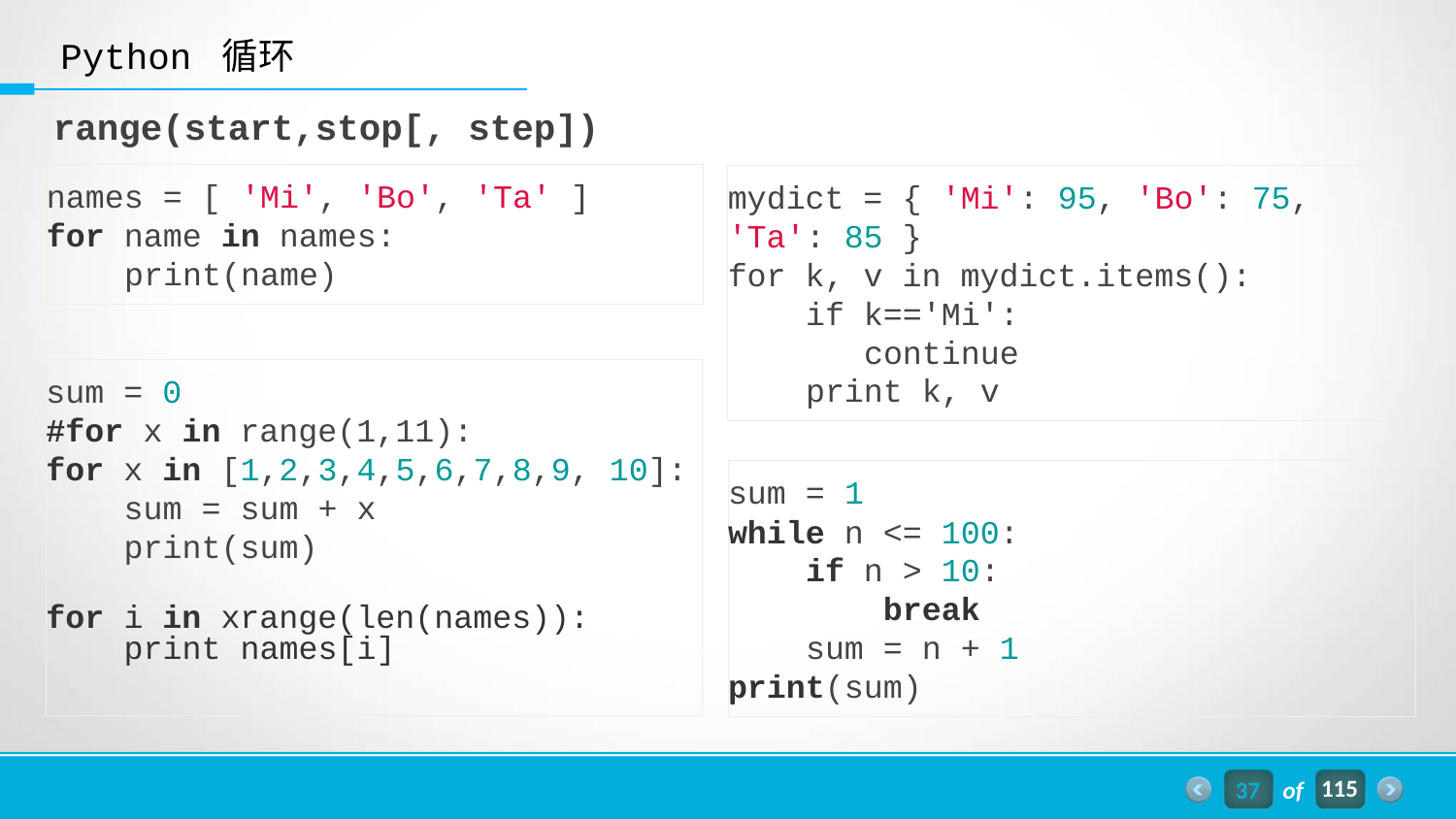

Python 循环

range(start,stop[, step])
names = [ 'Mi', 'Bo', 'Ta' ]
for name in names:
    print(name)
mydict = { 'Mi': 95, 'Bo': 75, 'Ta': 85 }
for k, v in mydict.items():
    if k=='Mi':
       continue
    print k, v
sum = 0
#for x in range(1,11):
for x in [1,2,3,4,5,6,7,8,9, 10]:
    sum = sum + x
    print(sum)

for i in xrange(len(names)):
    print names[i]

sum = 1
while n <= 100:
    if n > 10:
        break
    sum = n + 1
print(sum)
37